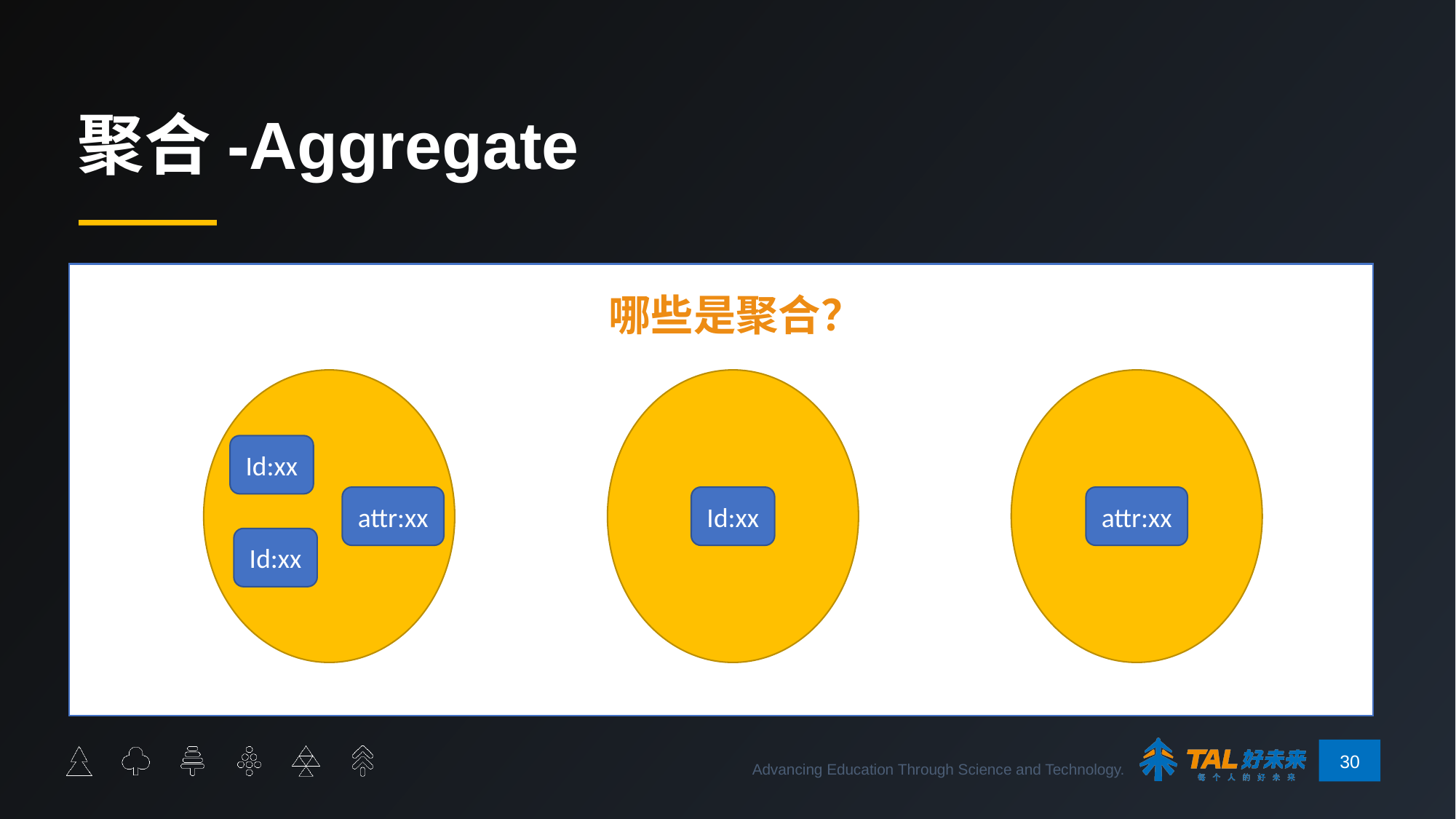

# 聚合-Aggregate

哪些是聚合？

Id:xx
attr:xx
Id:xx
attr:xx
Id:xx
聚合是用来定义领域对象所有权和边界的领域模式。
一个聚合是一组相关的被视为整体的对象，由业务和逻辑紧密关联的实体和值对象组合而成
是数据修改和持久化的基本单元
每个聚合都有一个根对象（聚合根实体）和一个边界
聚合内部的对象之间可以相互引用，聚合外部访问内部对象时，必须通过聚合根
聚合内除根以外的其他实体的唯一标识都是本地标识，也就是只需要在聚合内保持唯一即可
聚合根负责与外部其他对象打交道并维护自己内部的业务规则
聚合内部的对象可以保持对其他聚合根的引用
删除一个聚合根时必须同时删除该聚合内的所有相关对象
30